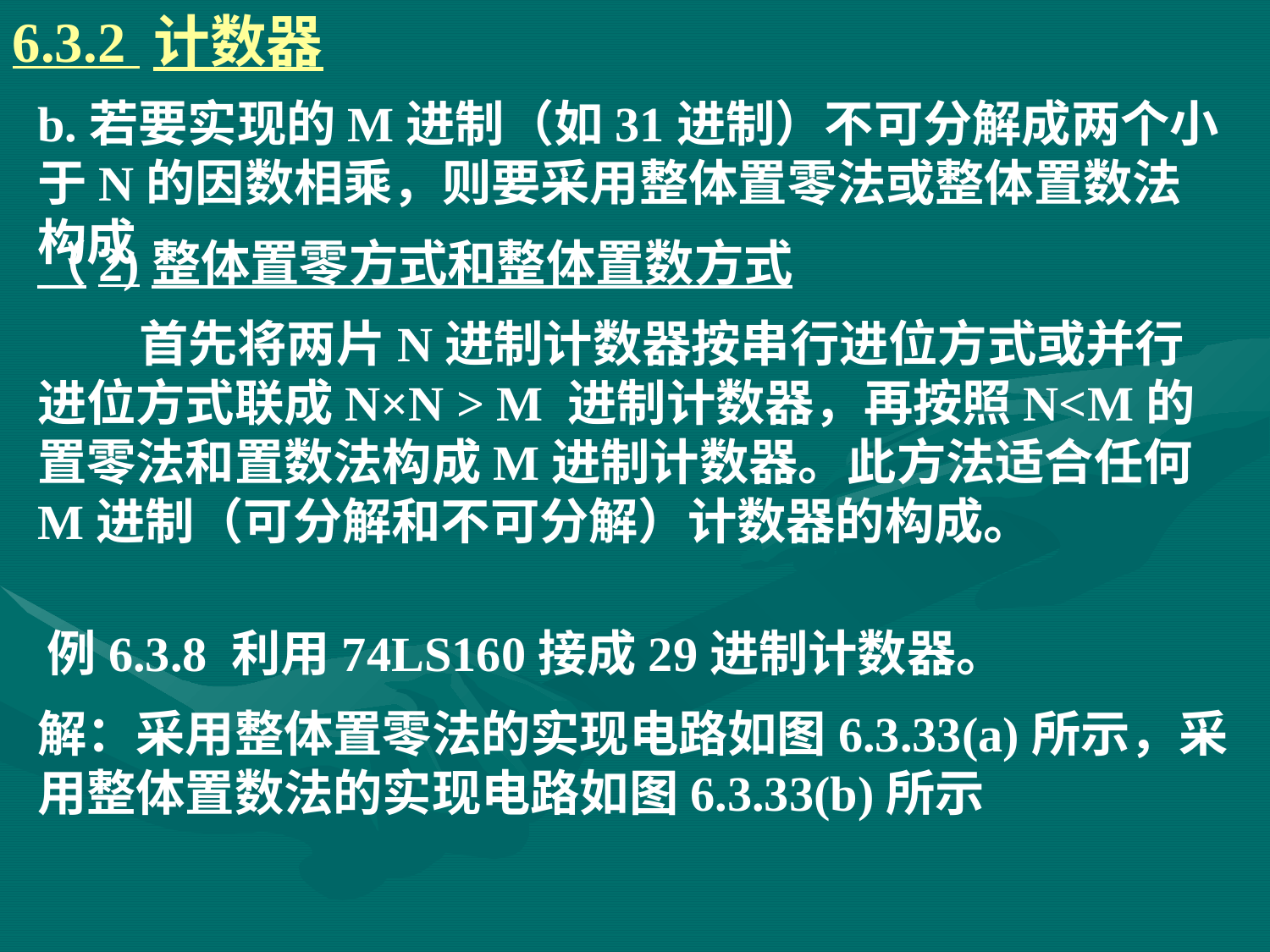

6.3.2 计数器
# b.若要实现的M进制（如31进制）不可分解成两个小于N的因数相乘，则要采用整体置零法或整体置数法构成
（2)整体置零方式和整体置数方式
        首先将两片N进制计数器按串行进位方式或并行进位方式联成N×N > M 进制计数器，再按照N<M的置零法和置数法构成M进制计数器。此方法适合任何M进制（可分解和不可分解）计数器的构成。
例6.3.8 利用74LS160接成29进制计数器。
解：采用整体置零法的实现电路如图6.3.33(a)所示，采用整体置数法的实现电路如图6.3.33(b)所示